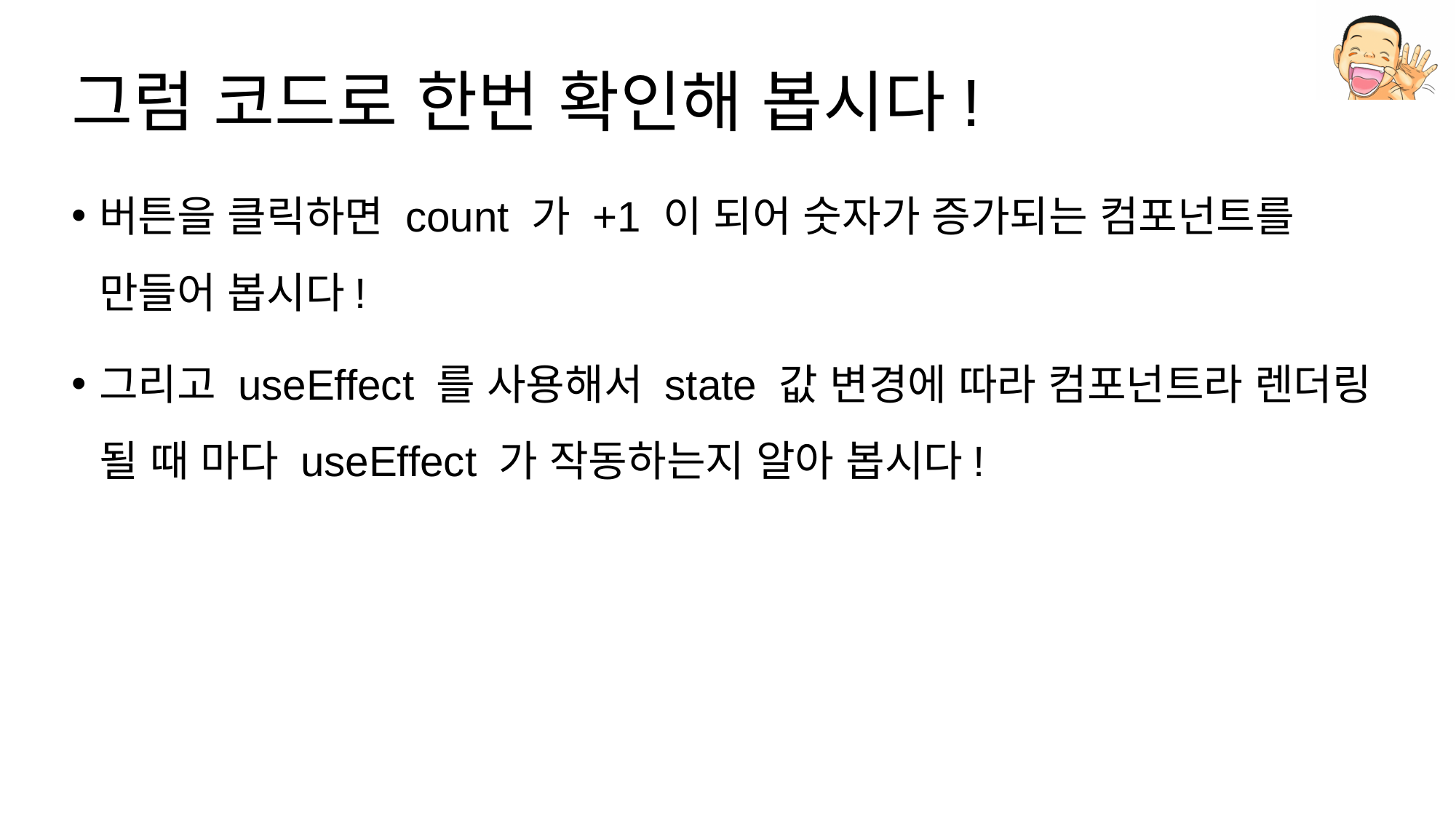

# 그럼 코드로 한번 확인해 봅시다!
버튼을 클릭하면 count 가 +1 이 되어 숫자가 증가되는 컴포넌트를 만들어 봅시다!
그리고 useEffect 를 사용해서 state 값 변경에 따라 컴포넌트라 렌더링 될 때 마다 useEffect 가 작동하는지 알아 봅시다!